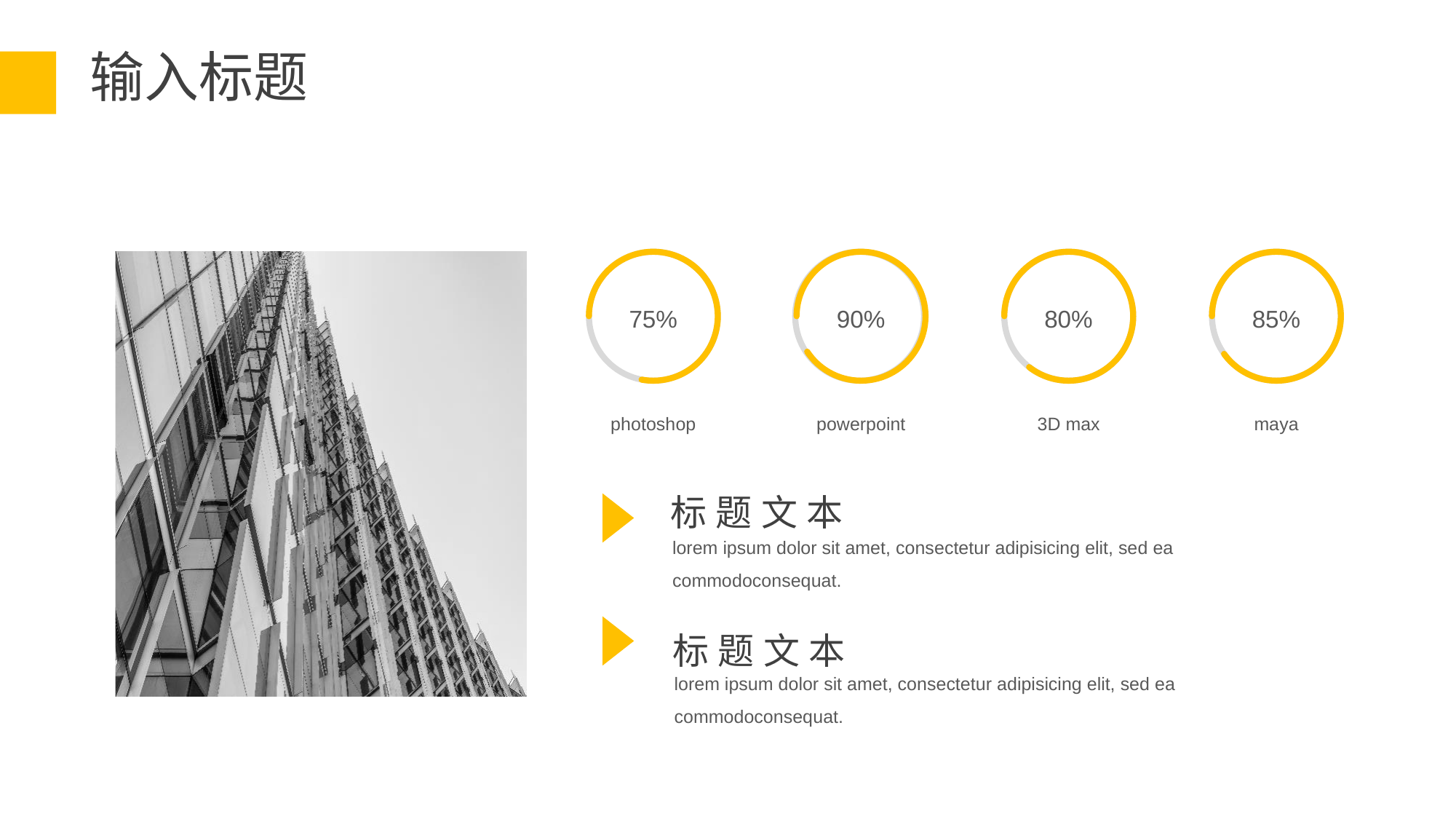

输入标题

75%
photoshop

80%
3D max

85%
maya

90%
powerpoint
标题文本

lorem ipsum dolor sit amet, consectetur adipisicing elit, sed ea commodoconsequat.
标题文本

lorem ipsum dolor sit amet, consectetur adipisicing elit, sed ea commodoconsequat.